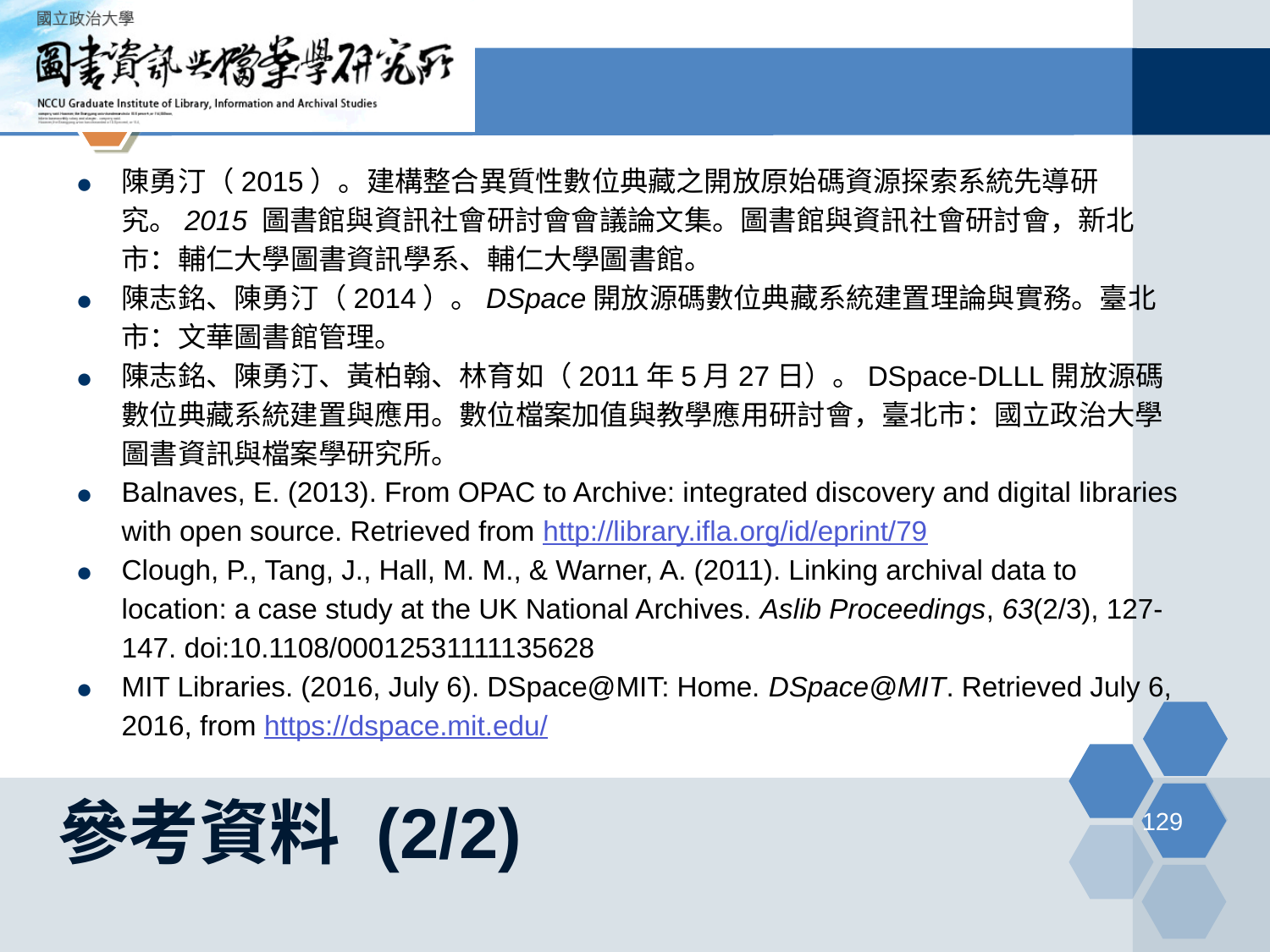

陳勇汀（2015）。建構整合異質性數位典藏之開放原始碼資源探索系統先導研究。2015 圖書館與資訊社會研討會會議論文集。圖書館與資訊社會研討會，新北市：輔仁大學圖書資訊學系、輔仁大學圖書館。
陳志銘、陳勇汀（2014）。DSpace開放源碼數位典藏系統建置理論與實務。臺北市：文華圖書館管理。
陳志銘、陳勇汀、黃柏翰、林育如（2011年5月27日）。DSpace-DLLL開放源碼數位典藏系統建置與應用。數位檔案加值與教學應用研討會，臺北市：國立政治大學圖書資訊與檔案學研究所。
Balnaves, E. (2013). From OPAC to Archive: integrated discovery and digital libraries with open source. Retrieved from http://library.ifla.org/id/eprint/79
Clough, P., Tang, J., Hall, M. M., & Warner, A. (2011). Linking archival data to location: a case study at the UK National Archives. Aslib Proceedings, 63(2/3), 127-147. doi:10.1108/00012531111135628
MIT Libraries. (2016, July 6). DSpace@MIT: Home. DSpace@MIT. Retrieved July 6, 2016, from https://dspace.mit.edu/
# 參考資料 (2/2)
129